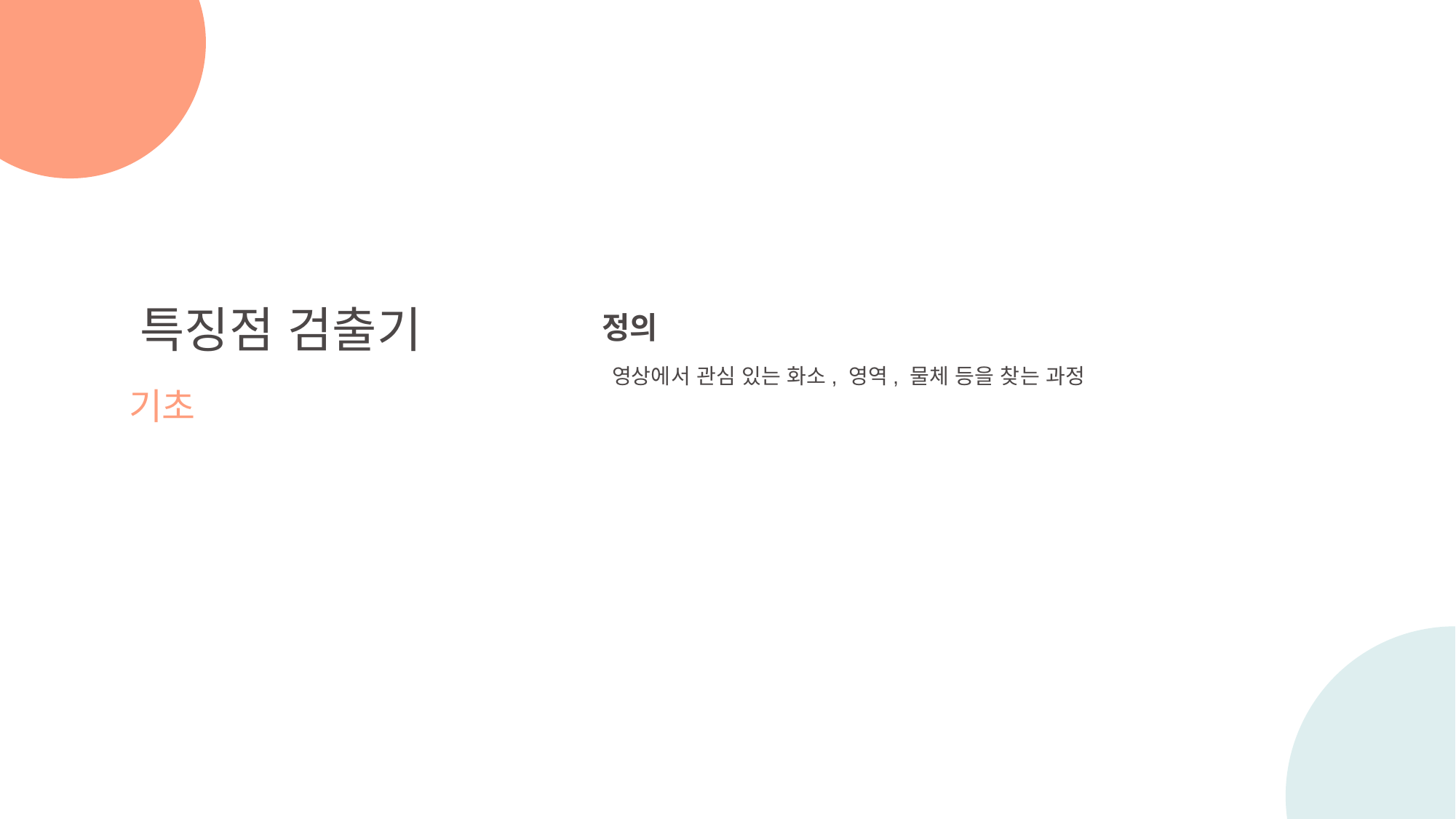

특징점 검출기
기초
정의
영상에서 관심 있는 화소, 영역, 물체 등을 찾는 과정